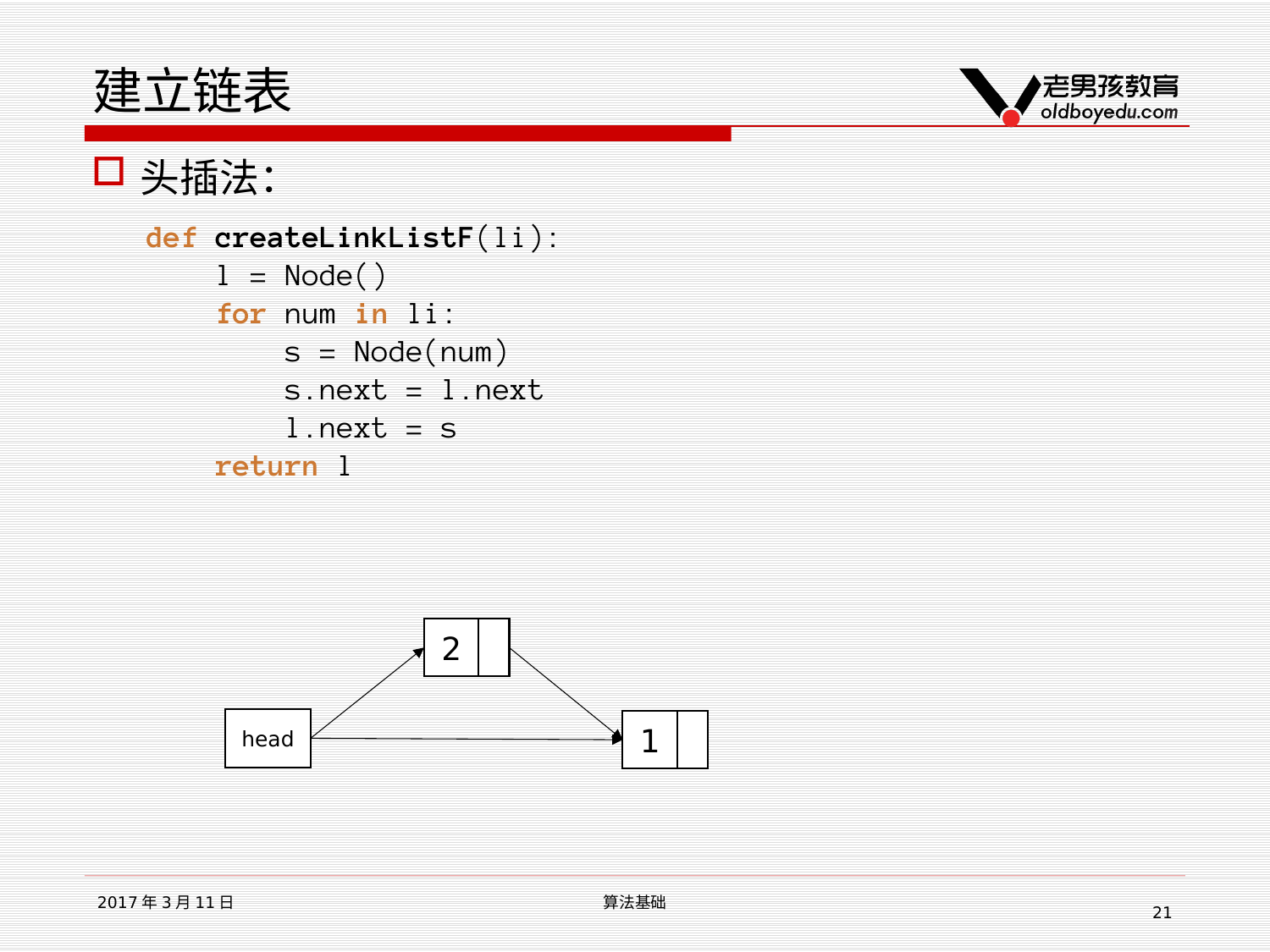

# 建立链表
头插法：
def createLinkListF(li):
    l = Node()
    for num in li:
        s = Node(num)
        s.next = l.next
        l.next = s
    return l
2

head
1

2017年3月11日
算法基础
21